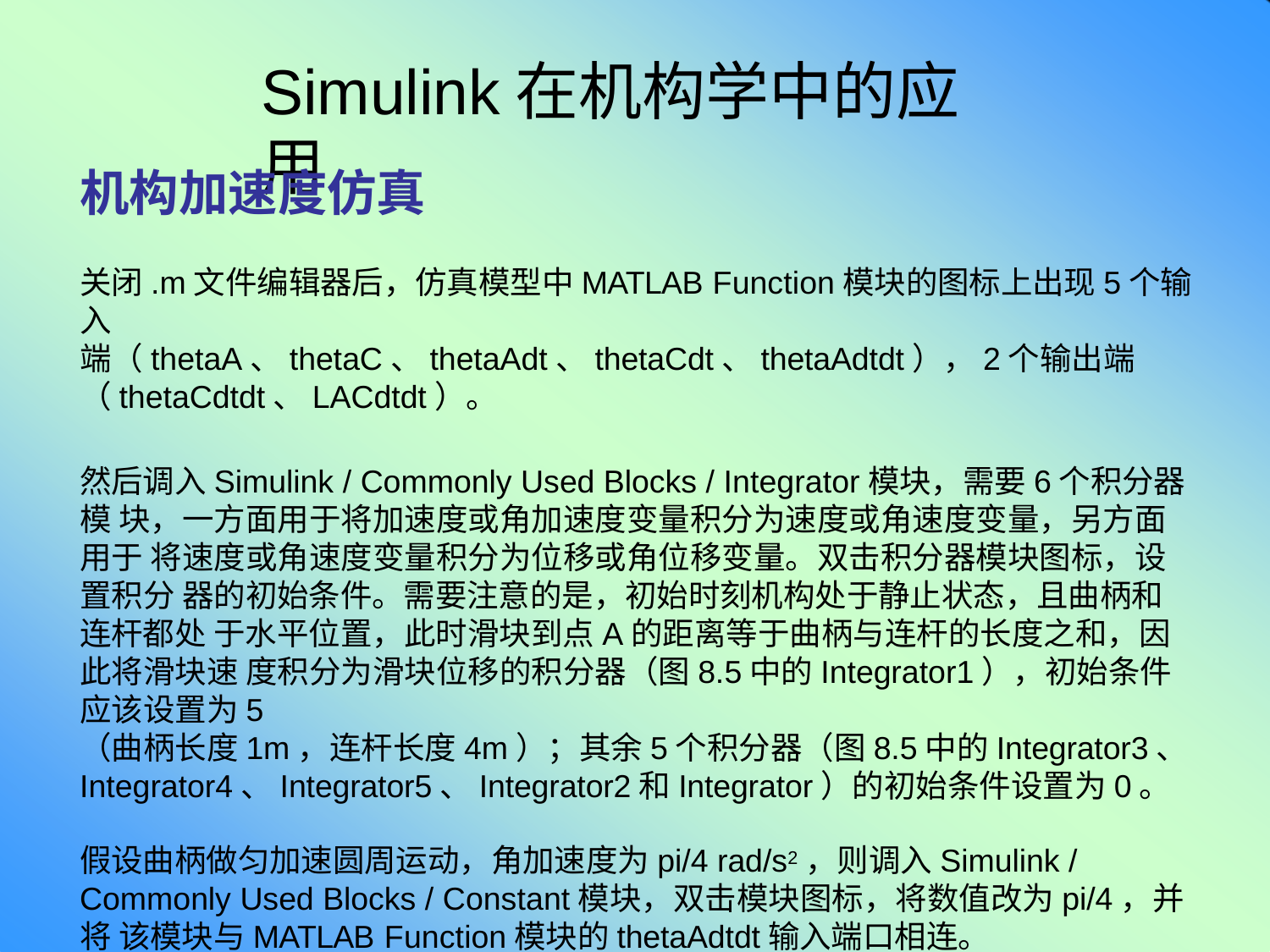

# Simulink在机构学中的应用
机构加速度仿真
关闭.m文件编辑器后，仿真模型中MATLAB Function模块的图标上出现5个输入
端（thetaA、thetaC、thetaAdt、thetaCdt、thetaAdtdt），2个输出端
（thetaCdtdt、LACdtdt）。

然后调入Simulink / Commonly Used Blocks / Integrator模块，需要6个积分器模 块，一方面用于将加速度或角加速度变量积分为速度或角速度变量，另方面用于 将速度或角速度变量积分为位移或角位移变量。双击积分器模块图标，设置积分 器的初始条件。需要注意的是，初始时刻机构处于静止状态，且曲柄和连杆都处 于水平位置，此时滑块到点A的距离等于曲柄与连杆的长度之和，因此将滑块速 度积分为滑块位移的积分器（图8.5中的Integrator1），初始条件应该设置为5
（曲柄长度1m，连杆长度4m）；其余5个积分器（图8.5中的Integrator3、
Integrator4、Integrator5、Integrator2和Integrator）的初始条件设置为0。

假设曲柄做匀加速圆周运动，角加速度为pi/4 rad/s2，则调入Simulink /  Commonly Used Blocks / Constant模块，双击模块图标，将数值改为pi/4，并将 该模块与MATLAB Function模块的thetaAdtdt输入端口相连。